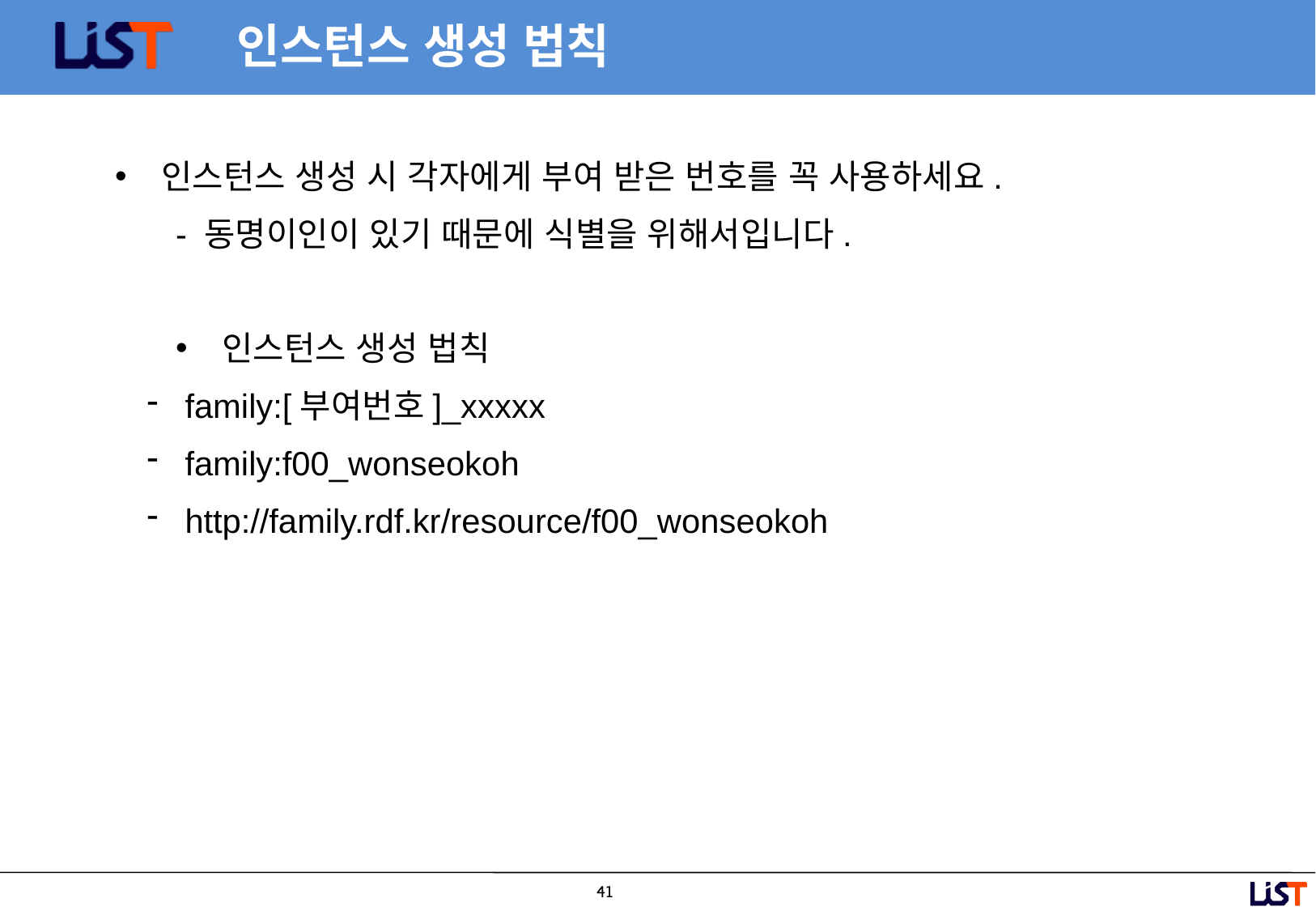

# 인스턴스 생성 법칙
 인스턴스 생성 시 각자에게 부여 받은 번호를 꼭 사용하세요.
- 동명이인이 있기 때문에 식별을 위해서입니다.

 인스턴스 생성 법칙
 family:[부여번호]_xxxxx
 family:f00_wonseokoh
 http://family.rdf.kr/resource/f00_wonseokoh